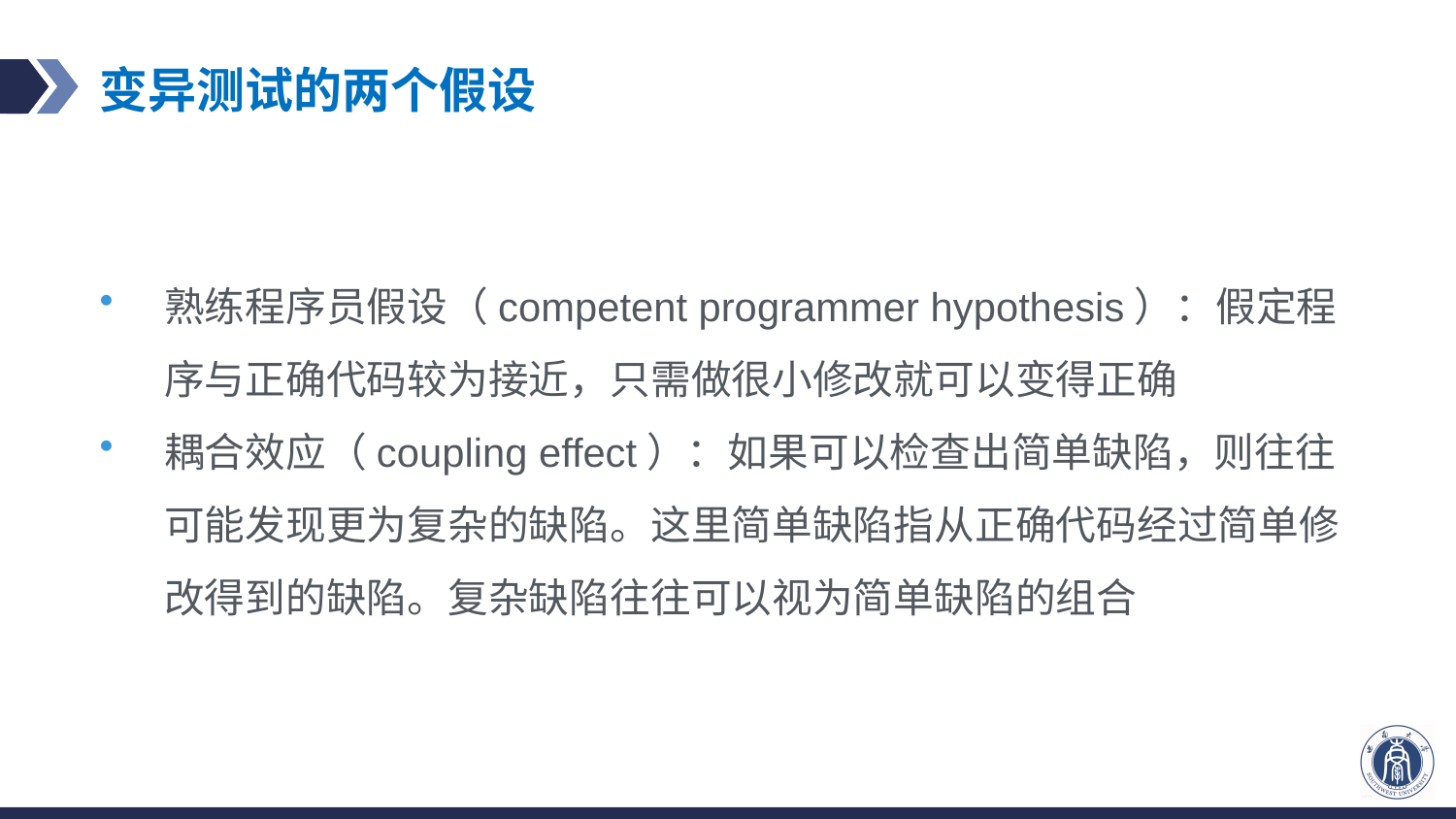

# 变异测试的两个假设
熟练程序员假设（competent programmer hypothesis）：假定程序与正确代码较为接近，只需做很小修改就可以变得正确
耦合效应（coupling effect）：如果可以检查出简单缺陷，则往往可能发现更为复杂的缺陷。这里简单缺陷指从正确代码经过简单修改得到的缺陷。复杂缺陷往往可以视为简单缺陷的组合